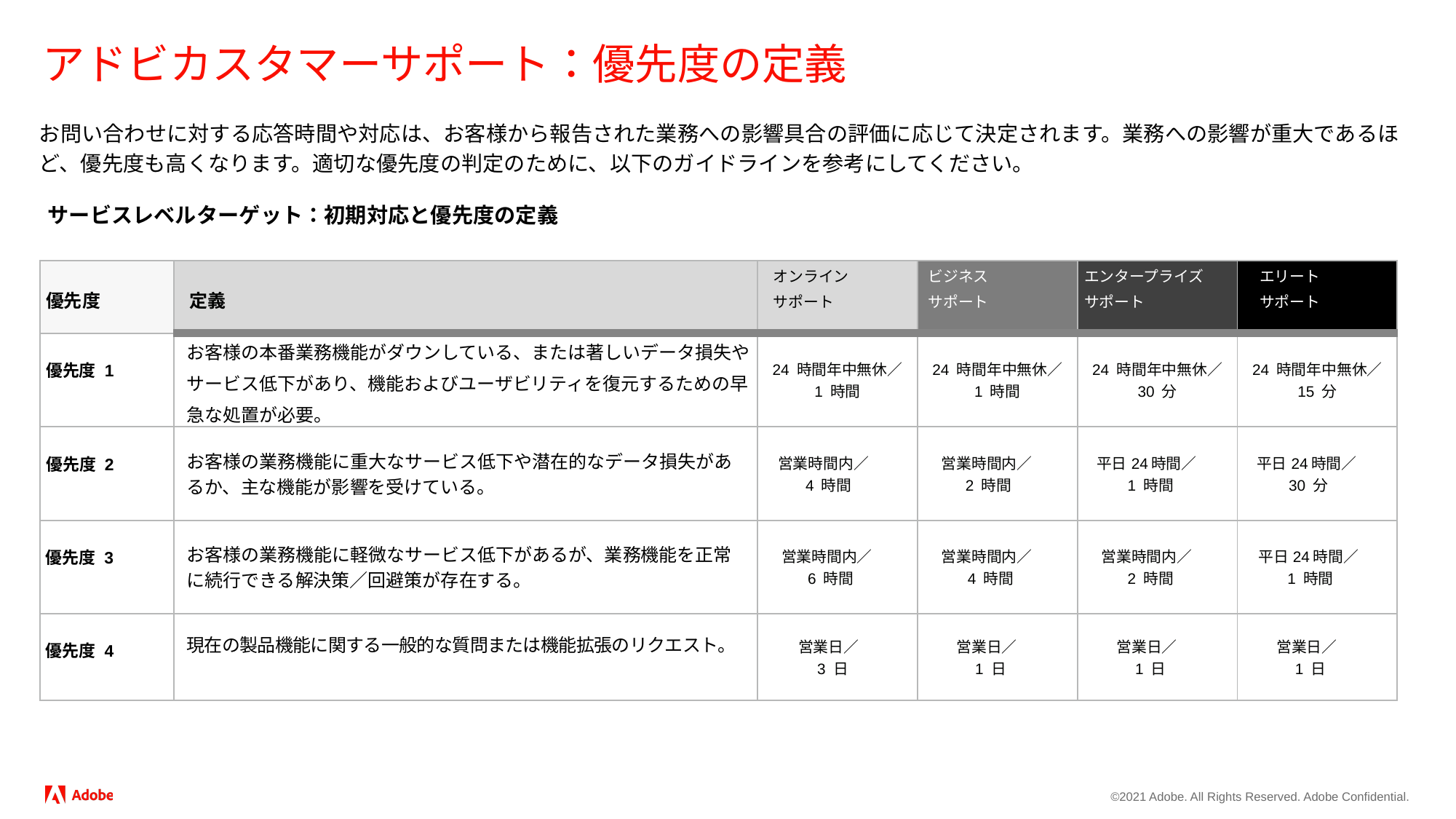

# アドビカスタマーサポート：優先度の定義
お問い合わせに対する応答時間や対応は、お客様から報告された業務への影響具合の評価に応じて決定されます。業務への影響が重大であるほど、優先度も高くなります。適切な優先度の判定のために、以下のガイドラインを参考にしてください。

サービスレベルターゲット：初期対応と優先度の定義

| 優先度 | 定義 | オンライン サポート | ビジネス サポート | エンタープライズ サポート | エリート サポート |
| --- | --- | --- | --- | --- | --- |
| 優先度 1 | お客様の本番業務機能がダウンしている、または著しいデータ損失やサービス低下があり、機能およびユーザビリティを復元するための早急な処置が必要。 | 24 時間年中無休／ 1 時間 | 24 時間年中無休／ 1 時間 | 24 時間年中無休／ 30 分 | 24 時間年中無休／ 15 分 |
| 優先度 2 | お客様の業務機能に重大なサービス低下や潜在的なデータ損失があるか、主な機能が影響を受けている。 | 営業時間内／ 4 時間 | 営業時間内／ 2 時間 | 平日24時間／ 1 時間 | 平日24時間／ 30 分 |
| 優先度 3 | お客様の業務機能に軽微なサービス低下があるが、業務機能を正常に続行できる解決策／回避策が存在する。 | 営業時間内／ 6 時間 | 営業時間内／ 4 時間 | 営業時間内／ 2 時間 | 平日24時間／ 1 時間 |
| 優先度 4 | 現在の製品機能に関する一般的な質問または機能拡張のリクエスト。 | 営業日／ 3 日 | 営業日／ 1 日 | 営業日／ 1 日 | 営業日／ 1 日 |